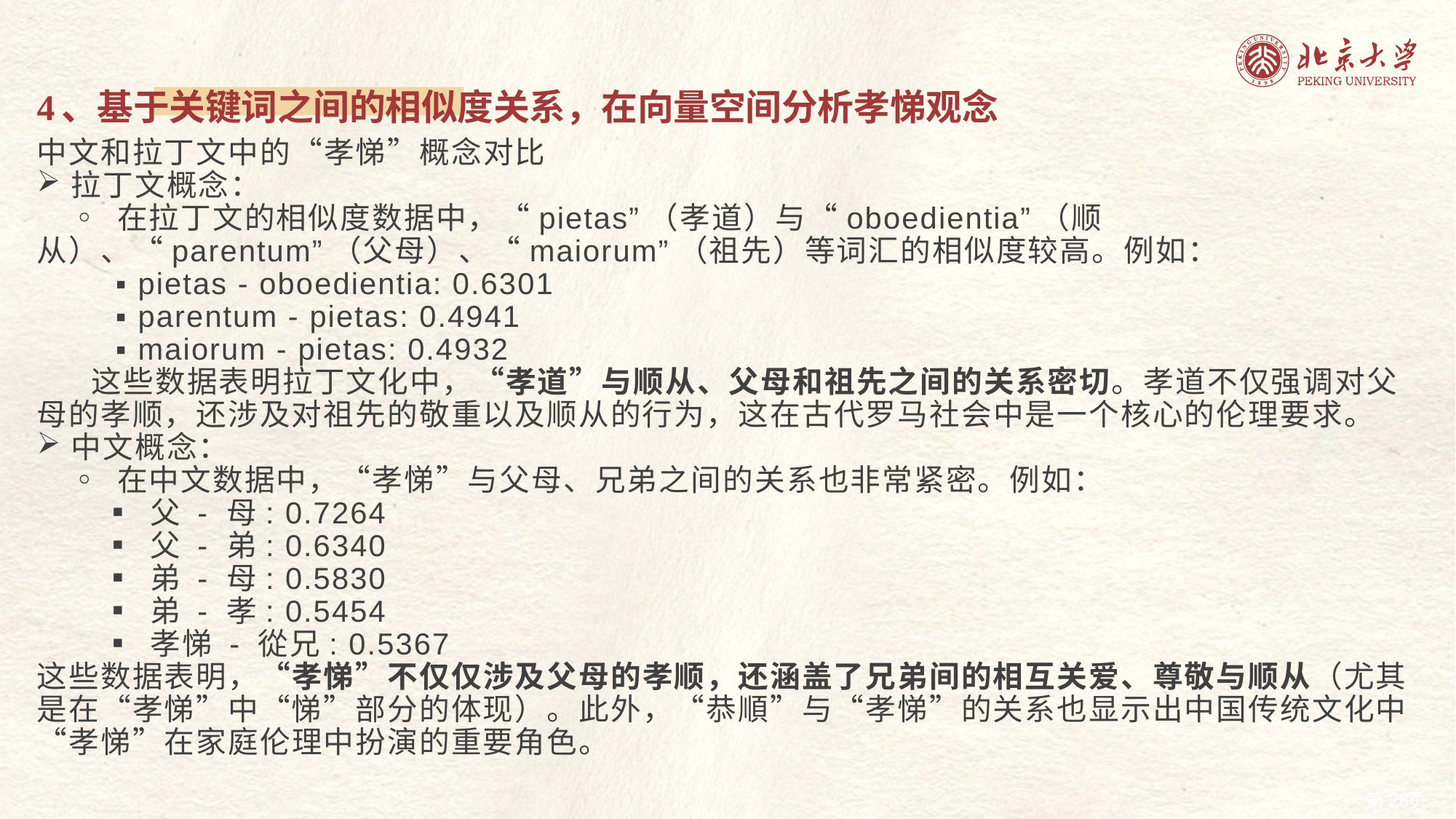

4、基于关键词之间的相似度关系，在向量空间分析孝悌观念

中文和拉丁文中的“孝悌”概念对比
拉丁文概念：
    ◦ 在拉丁文的相似度数据中，“pietas”（孝道）与“oboedientia”（顺从）、“parentum”（父母）、“maiorum”（祖先）等词汇的相似度较高。例如：
        ▪ pietas - oboedientia: 0.6301
        ▪ parentum - pietas: 0.4941
        ▪ maiorum - pietas: 0.4932
这些数据表明拉丁文化中，“孝道”与顺从、父母和祖先之间的关系密切。孝道不仅强调对父母的孝顺，还涉及对祖先的敬重以及顺从的行为，这在古代罗马社会中是一个核心的伦理要求。
中文概念：
    ◦ 在中文数据中，“孝悌”与父母、兄弟之间的关系也非常紧密。例如：
        ▪ 父 - 母: 0.7264
        ▪ 父 - 弟: 0.6340
        ▪ 弟 - 母: 0.5830
        ▪ 弟 - 孝: 0.5454
        ▪ 孝悌 - 從兄: 0.5367
这些数据表明，“孝悌”不仅仅涉及父母的孝顺，还涵盖了兄弟间的相互关爱、尊敬与顺从（尤其是在“孝悌”中“悌”部分的体现）。此外，“恭順”与“孝悌”的关系也显示出中国传统文化中“孝悌”在家庭伦理中扮演的重要角色。
28